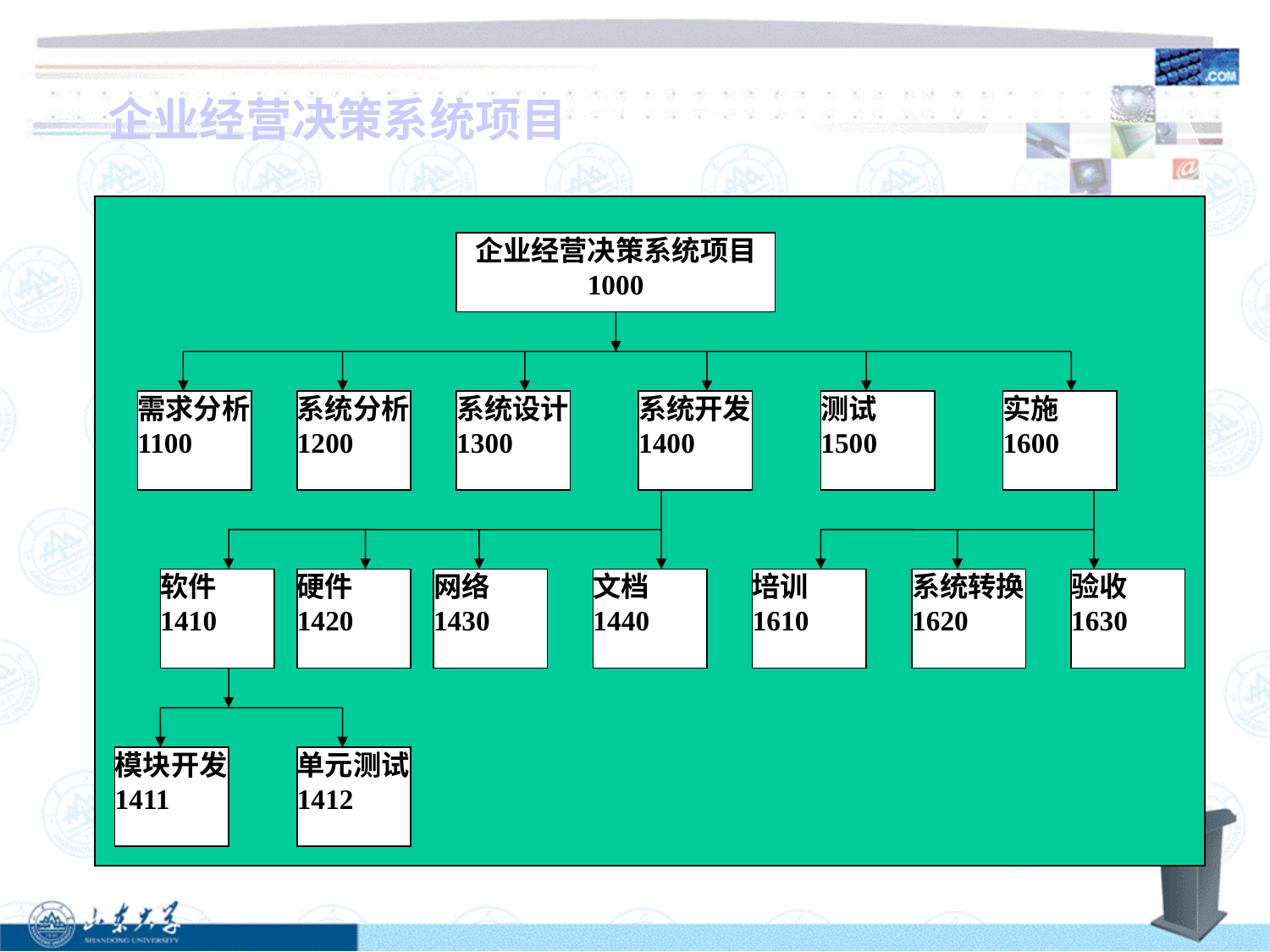

企业经营决策系统项目

企业经营决策系统项目
1000

需求分析
1100
系统分析
1200
系统设计
1300
系统开发
1400
测试
1500
实施
1600

软件
1410
硬件
1420
网络
1430
文档
1440
培训
1610
系统转换
1620
验收
1630

模块开发
1411
单元测试
1412